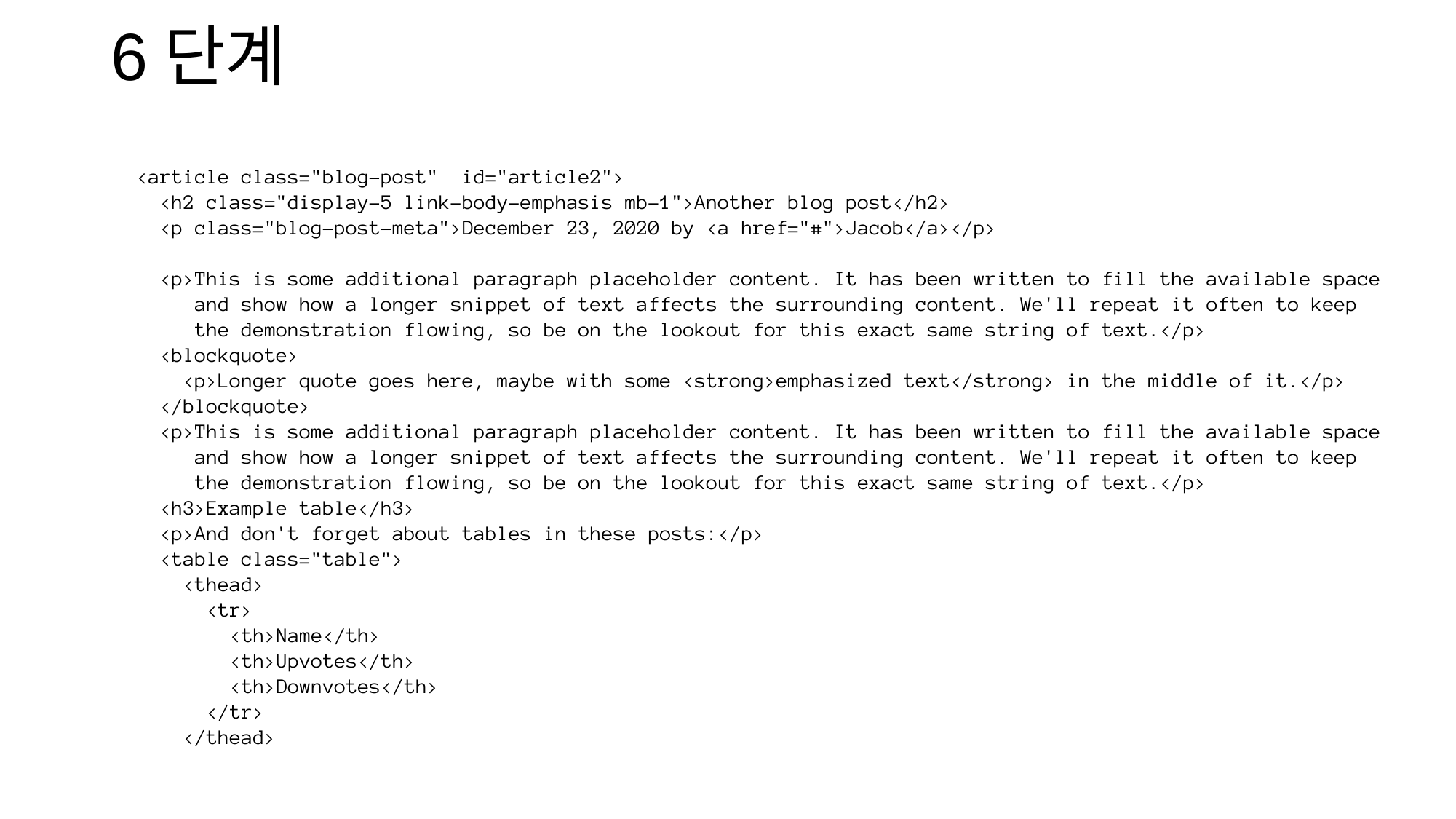

# 6단계

          <article class="blog-post"  id="article2">
            <h2 class="display-5 link-body-emphasis mb-1">Another blog post</h2>
            <p class="blog-post-meta">December 23, 2020 by <a href="#">Jacob</a></p>

            <p>This is some additional paragraph placeholder content. It has been written to fill the available space
               and show how a longer snippet of text affects the surrounding content. We'll repeat it often to keep
               the demonstration flowing, so be on the lookout for this exact same string of text.</p>
            <blockquote>
              <p>Longer quote goes here, maybe with some <strong>emphasized text</strong> in the middle of it.</p>
            </blockquote>
            <p>This is some additional paragraph placeholder content. It has been written to fill the available space
               and show how a longer snippet of text affects the surrounding content. We'll repeat it often to keep
               the demonstration flowing, so be on the lookout for this exact same string of text.</p>
            <h3>Example table</h3>
            <p>And don't forget about tables in these posts:</p>
            <table class="table">
              <thead>
                <tr>
                  <th>Name</th>
                  <th>Upvotes</th>
                  <th>Downvotes</th>
                </tr>
              </thead>